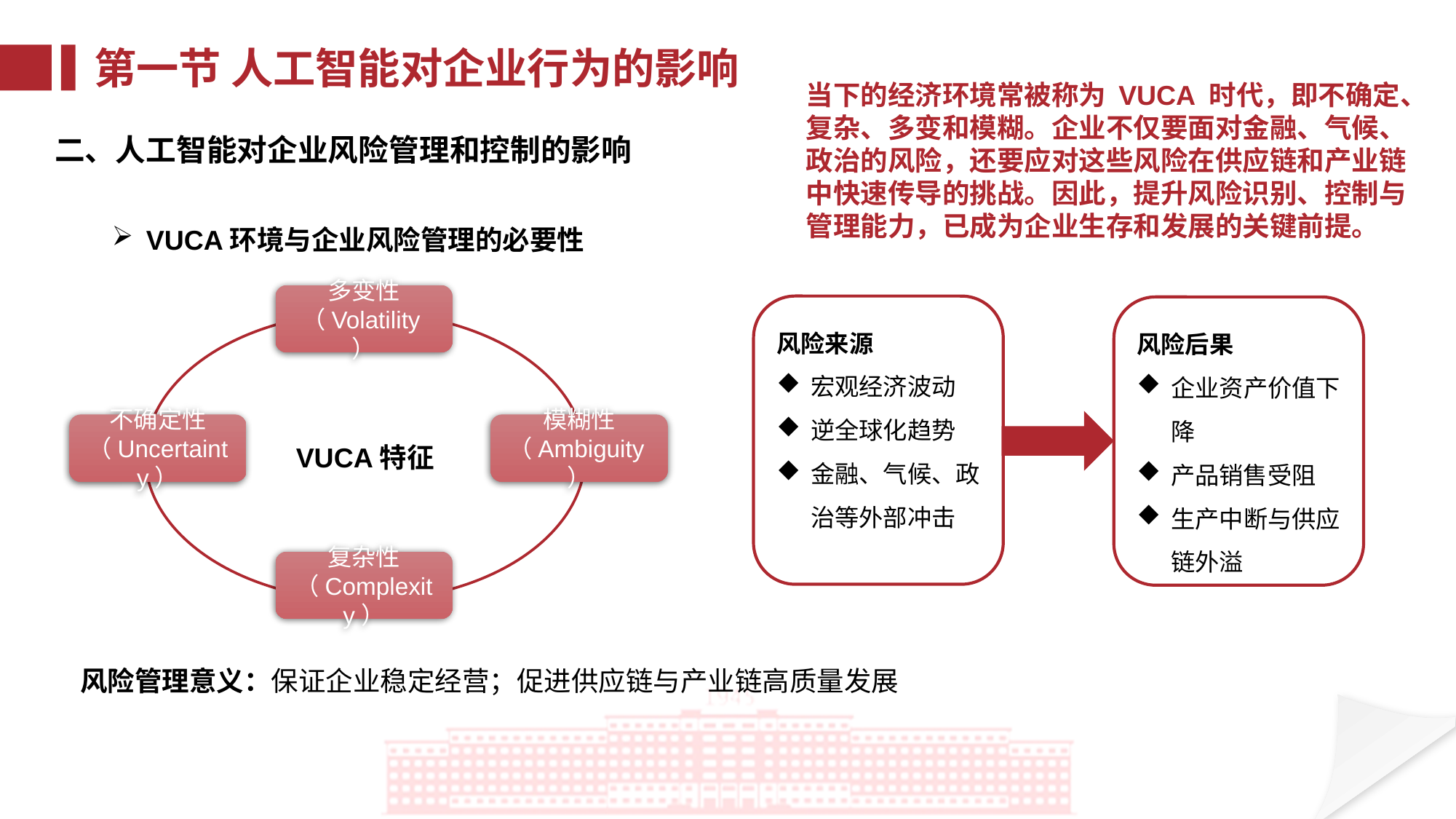

第一节 人工智能对企业行为的影响
当下的经济环境常被称为 VUCA 时代，即不确定、复杂、多变和模糊。企业不仅要面对金融、气候、政治的风险，还要应对这些风险在供应链和产业链中快速传导的挑战。因此，提升风险识别、控制与管理能力，已成为企业生存和发展的关键前提。
二、人工智能对企业风险管理和控制的影响
VUCA环境与企业风险管理的必要性
多变性
（Volatility）
VUCA特征
不确定性
（Uncertainty）
模糊性（Ambiguity）
复杂性
（Complexity）
风险来源
宏观经济波动
逆全球化趋势
金融、气候、政治等外部冲击
风险后果
企业资产价值下降
产品销售受阻
生产中断与供应链外溢

风险管理意义：保证企业稳定经营；促进供应链与产业链高质量发展